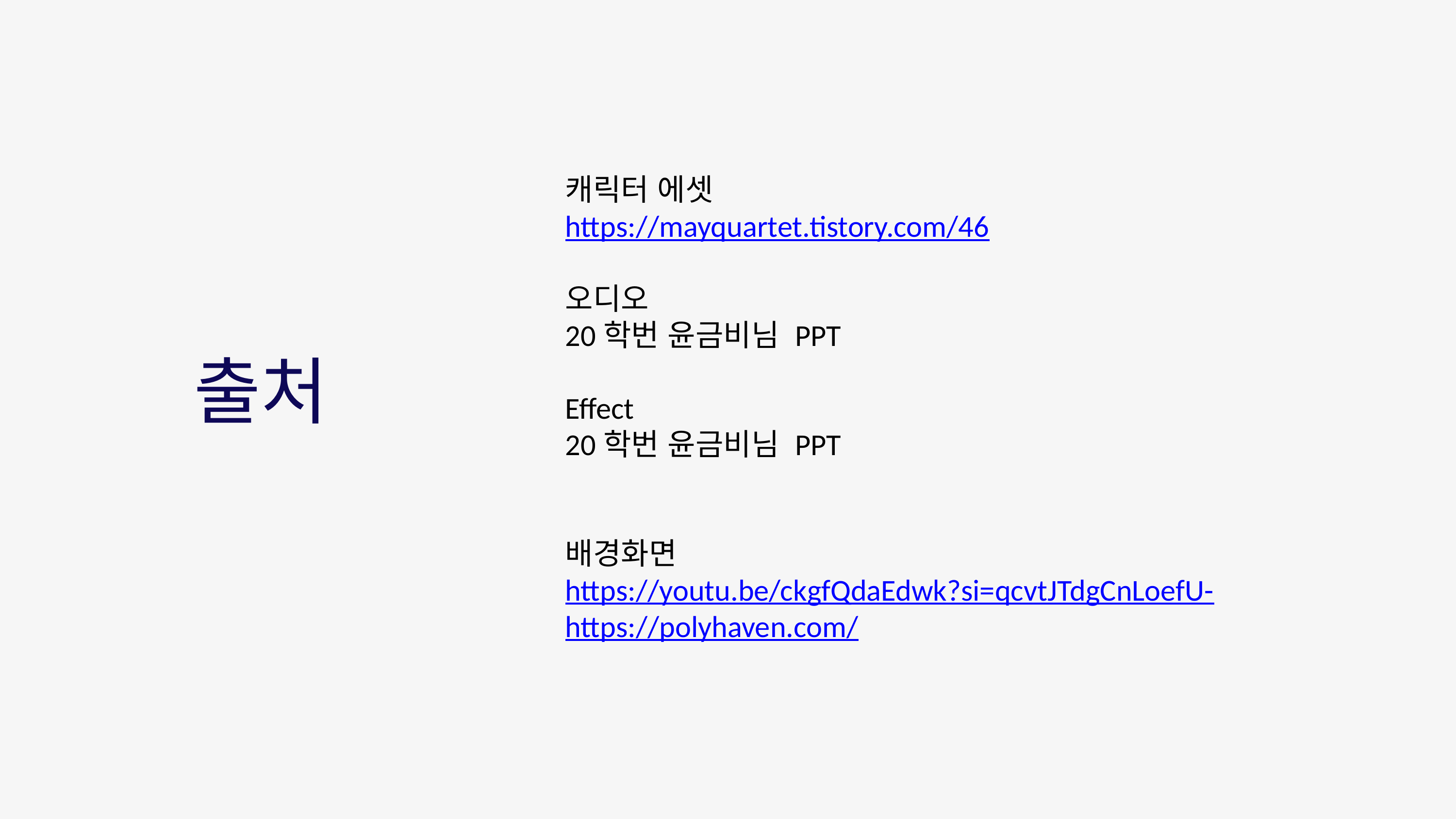

캐릭터 에셋
https://mayquartet.tistory.com/46

오디오
20학번 윤금비님 PPT

Effect
20학번 윤금비님 PPT

배경화면
https://youtu.be/ckgfQdaEdwk?si=qcvtJTdgCnLoefU-
https://polyhaven.com/
출처